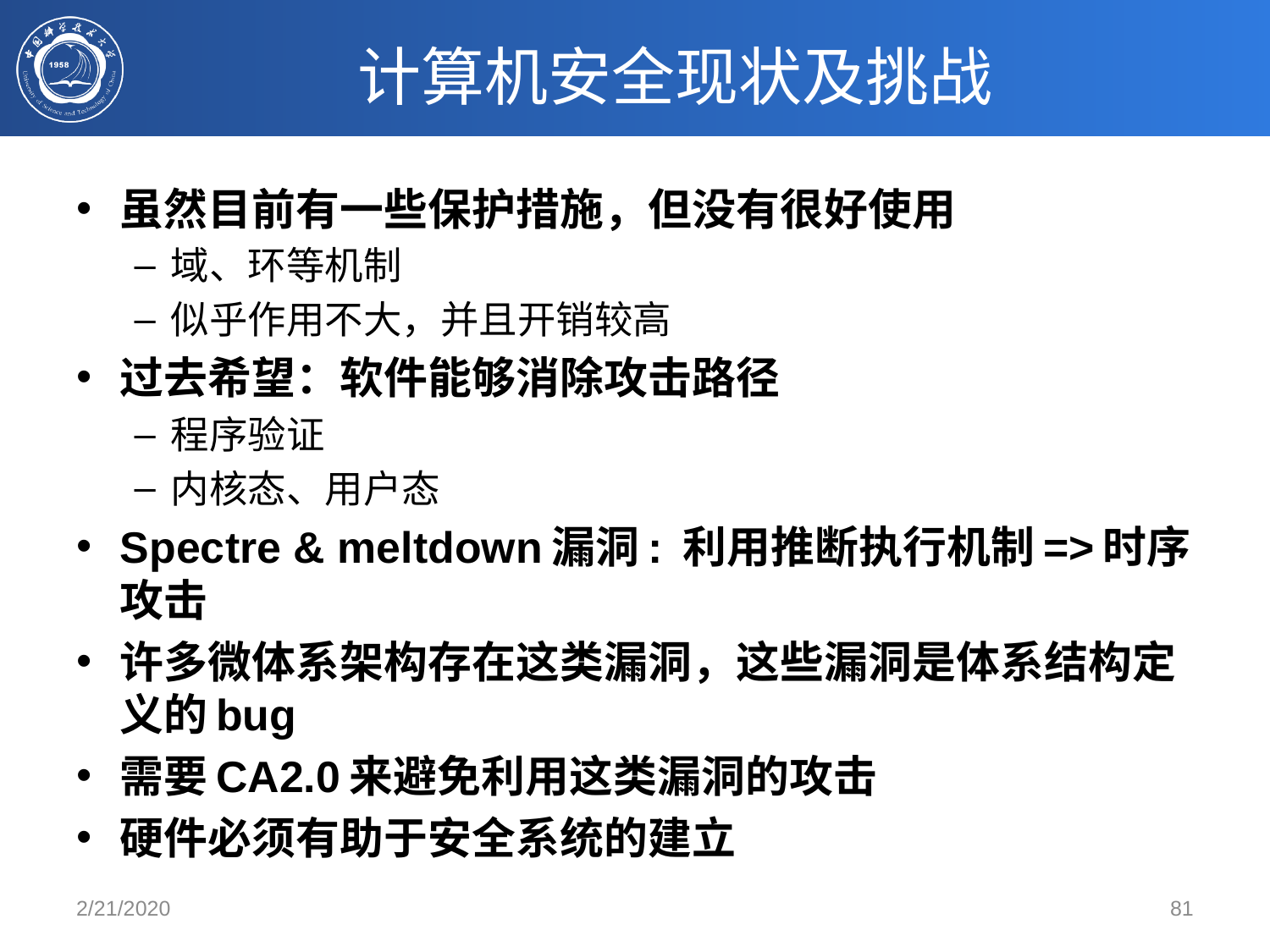

# 计算机安全现状及挑战
虽然目前有一些保护措施，但没有很好使用
域、环等机制
似乎作用不大，并且开销较高
过去希望：软件能够消除攻击路径
程序验证
内核态、用户态
Spectre & meltdown漏洞: 利用推断执行机制=>时序攻击
许多微体系架构存在这类漏洞，这些漏洞是体系结构定义的bug
需要CA2.0来避免利用这类漏洞的攻击
硬件必须有助于安全系统的建立
2/21/2020
81